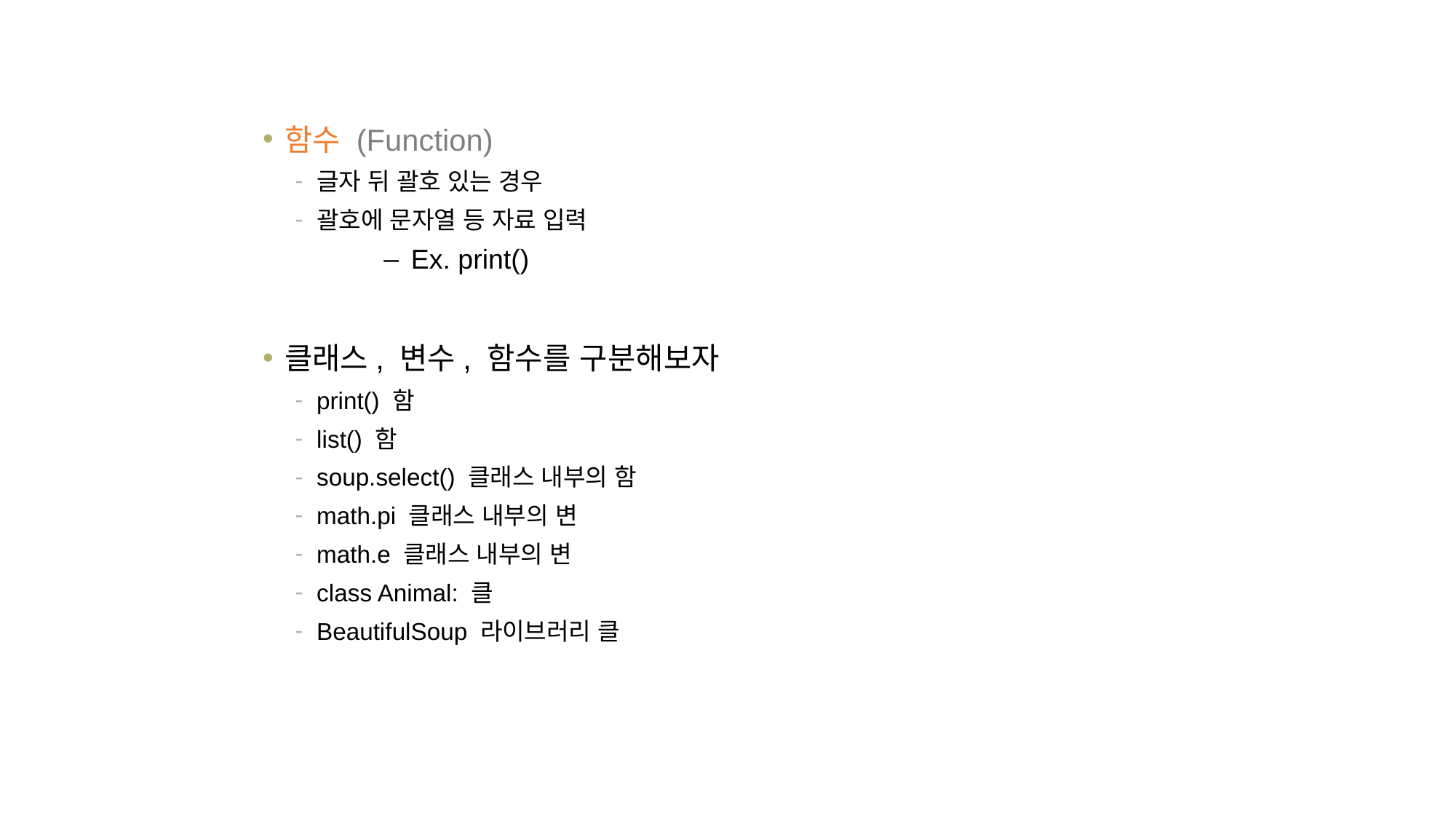

함수 (Function)
글자 뒤 괄호 있는 경우
괄호에 문자열 등 자료 입력
Ex. print()

클래스, 변수, 함수를 구분해보자
print() 함
list() 함
soup.select() 클래스 내부의 함
math.pi 클래스 내부의 변
math.e 클래스 내부의 변
class Animal: 클
BeautifulSoup 라이브러리 클